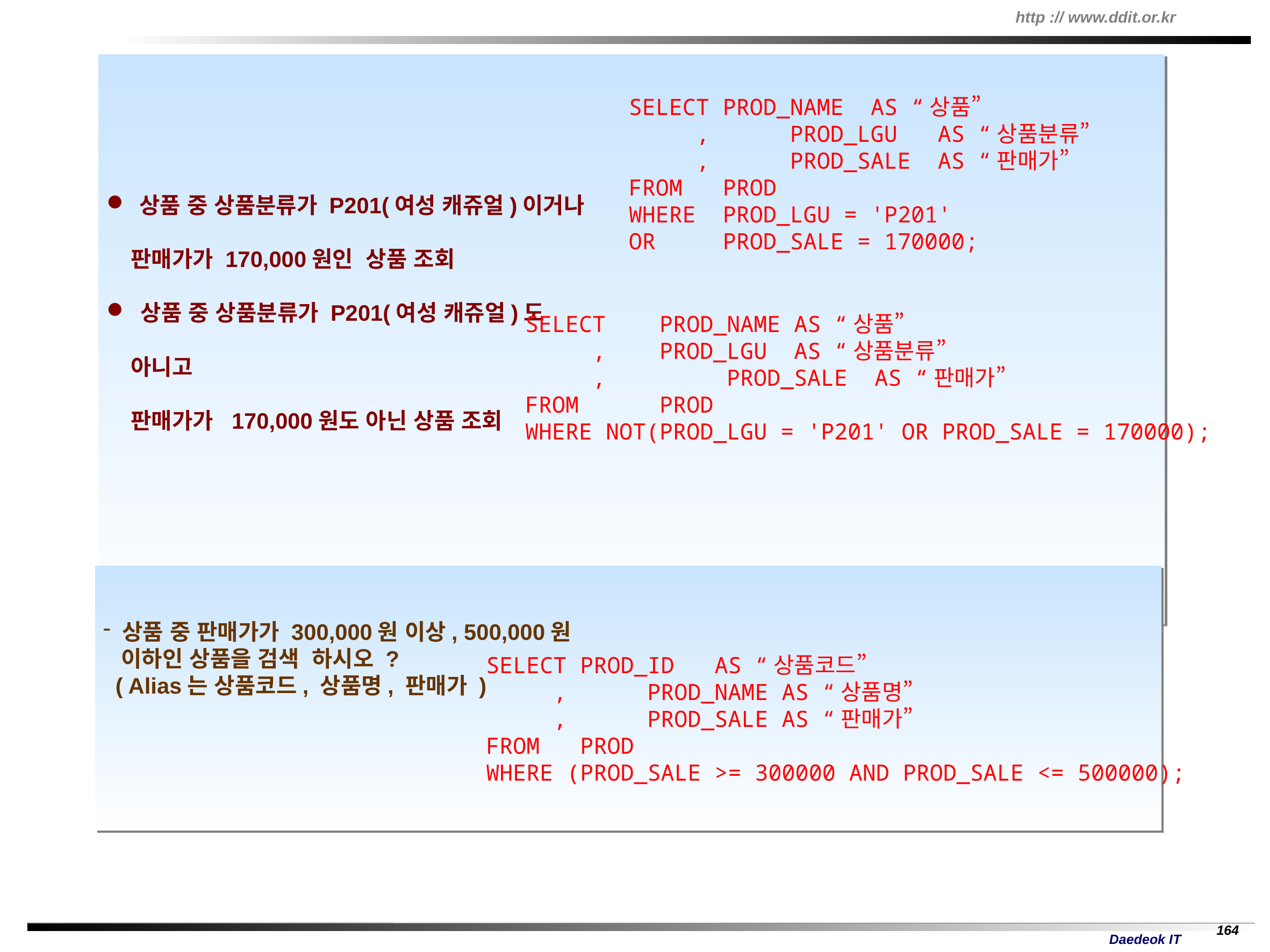

상품 중 상품분류가 P201(여성 캐쥬얼)이거나

   판매가가 170,000원인  상품 조회

 상품 중 상품분류가 P201(여성 캐쥬얼)도

   아니고

   판매가가  170,000원도 아닌 상품 조회

SELECT PROD_NAME  AS “상품”
     ,	PROD_LGU   AS “상품분류”
     ,	PROD_SALE  AS “판매가”
FROM   PROD
WHERE  PROD_LGU = 'P201'
OR     PROD_SALE = 170000;

SELECT    PROD_NAME AS “상품”
     ,    PROD_LGU  AS “상품분류”
     ,	   PROD_SALE  AS “판매가”
FROM      PROD
WHERE NOT(PROD_LGU = 'P201' OR PROD_SALE = 170000);

상품 중 판매가가 300,000원 이상, 500,000원
  이하인 상품을 검색  하시오 ?
  ( Alias는 상품코드, 상품명, 판매가 )

SELECT PROD_ID   AS “상품코드”
     ,	PROD_NAME AS “상품명”
     ,	PROD_SALE AS “판매가”
FROM   PROD
WHERE (PROD_SALE >= 300000 AND PROD_SALE <= 500000);